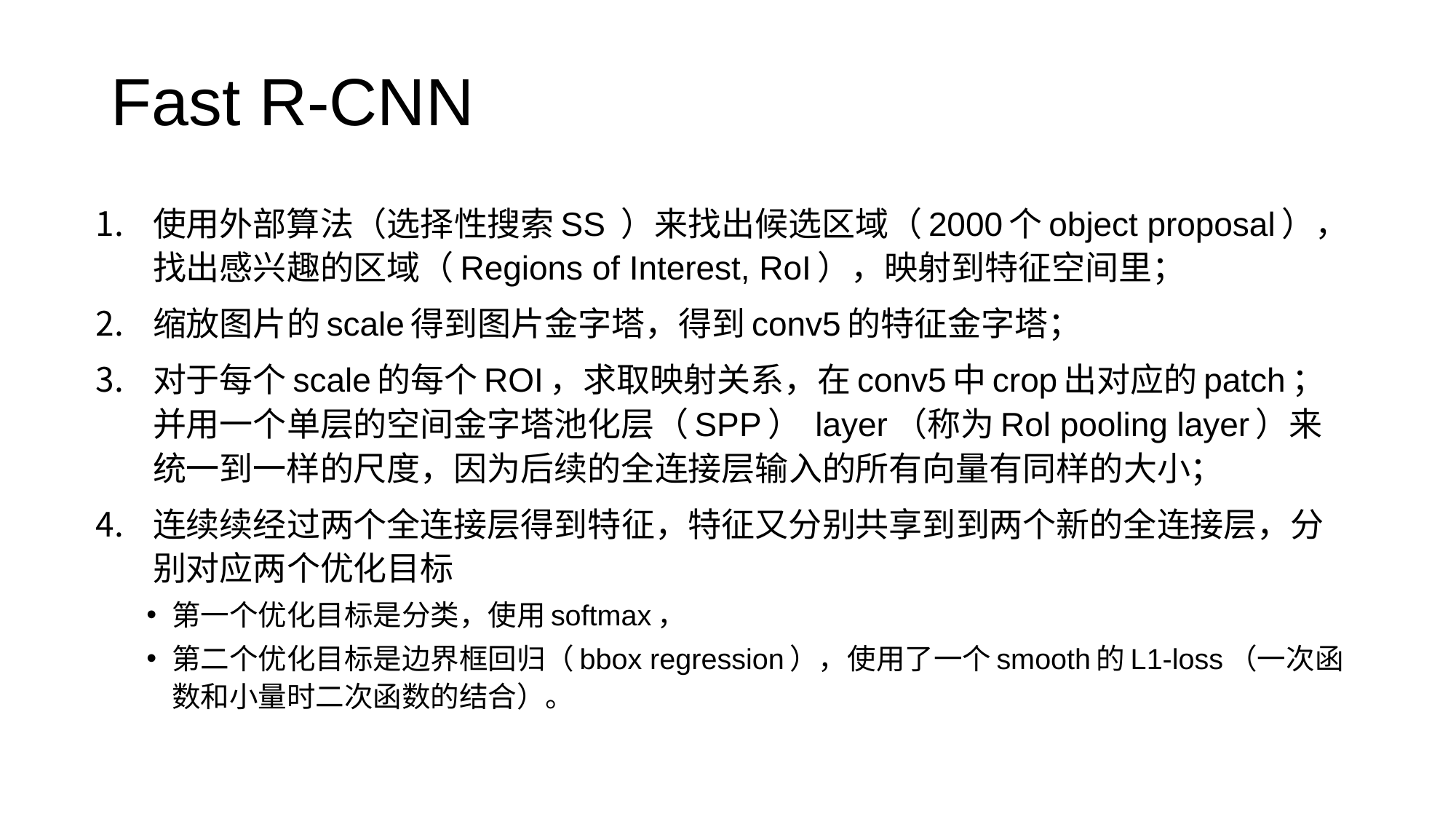

# Fast R-CNN
使用外部算法（选择性搜索SS ）来找出候选区域（2000个object proposal），找出感兴趣的区域（Regions of Interest, RoI），映射到特征空间里；
缩放图片的scale得到图片金字塔，得到conv5的特征金字塔；
对于每个scale的每个ROI，求取映射关系，在conv5中crop出对应的patch；并用一个单层的空间金字塔池化层（SPP） layer（称为Rol pooling layer）来统一到一样的尺度，因为后续的全连接层输入的所有向量有同样的大小；
连续续经过两个全连接层得到特征，特征又分别共享到到两个新的全连接层，分别对应两个优化目标
第一个优化目标是分类，使用softmax，
第二个优化目标是边界框回归（bbox regression），使用了一个smooth的L1-loss（一次函数和小量时二次函数的结合）。